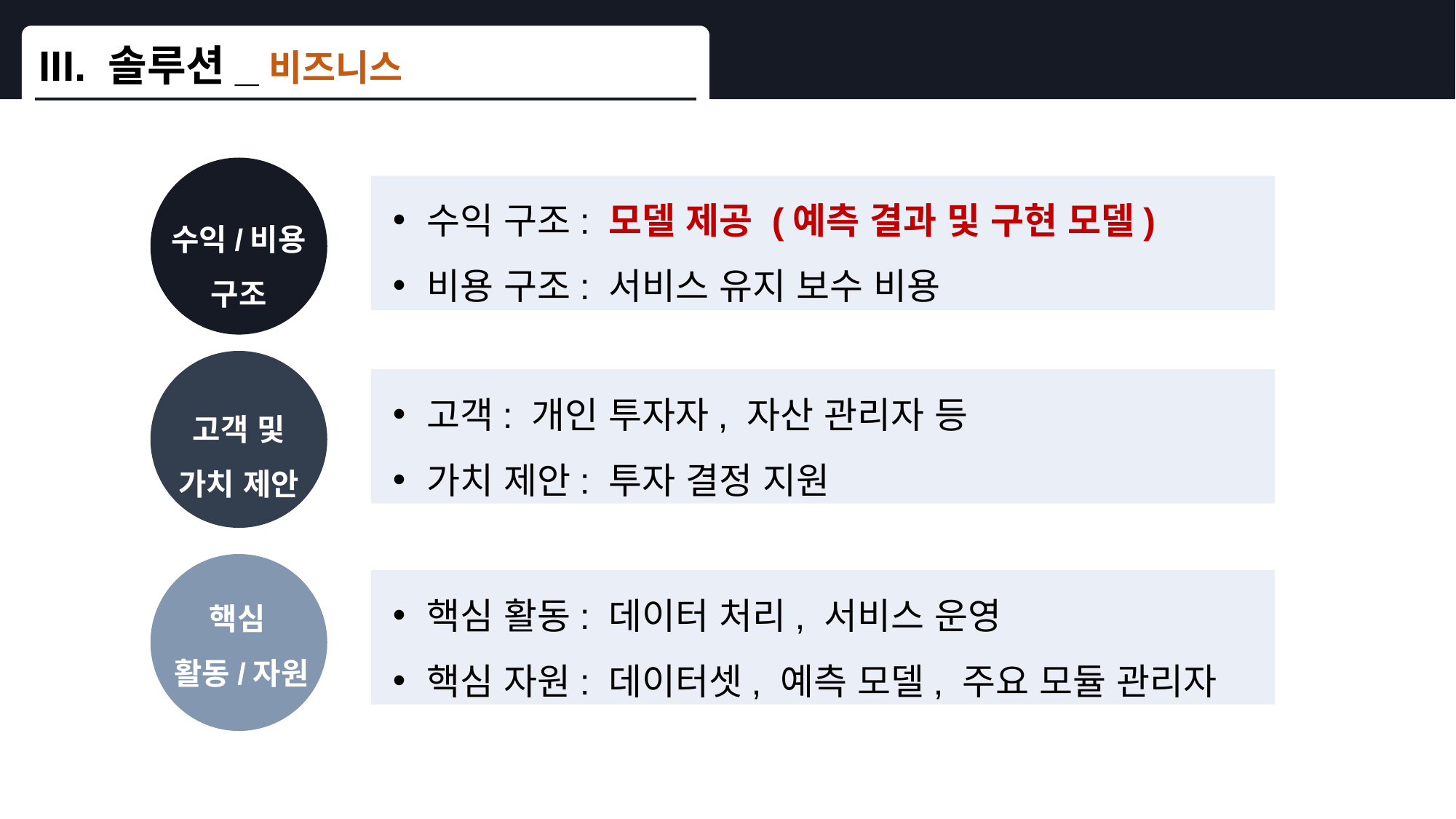

III. 솔루션_비즈니스

수익 구조: 모델 제공 (예측 결과 및 구현 모델)
비용 구조: 서비스 유지 보수 비용

수익/비용
구조

고객: 개인 투자자, 자산 관리자 등
가치 제안: 투자 결정 지원

고객 및
가치 제안

핵심 활동: 데이터 처리, 서비스 운영
핵심 자원: 데이터셋, 예측 모델, 주요 모듈 관리자

핵심
활동/자원